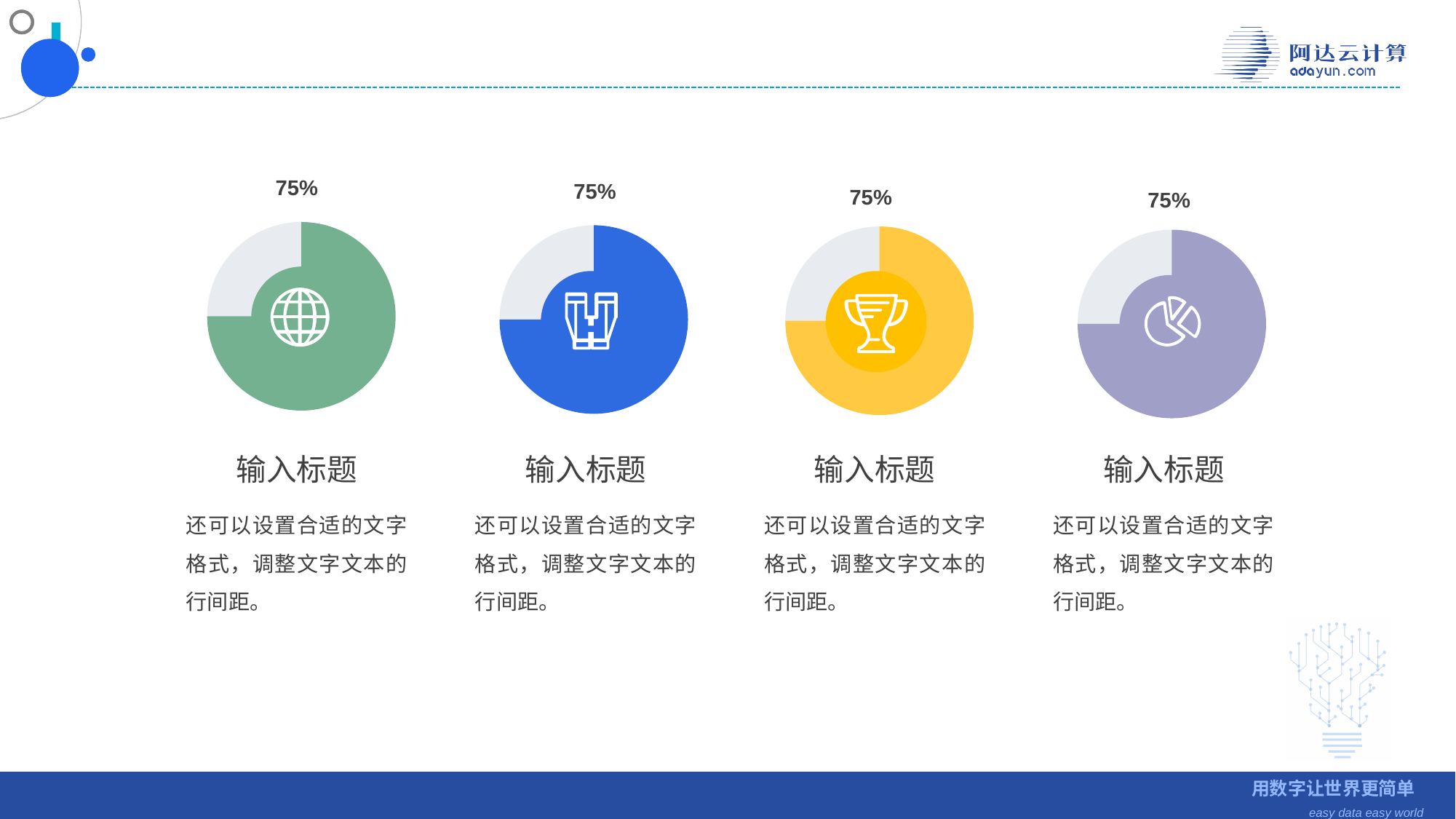

### Chart

| Category | Sales |
|---|---|
| 1st Qtr | 75.0 |
| 2nd Qtr | 25.0 |

### Chart

| Category | Sales |
|---|---|
| 1st Qtr | 75.0 |
| 2nd Qtr | 25.0 |

### Chart

| Category | Sales |
|---|---|
| 1st Qtr | 75.0 |
| 2nd Qtr | 25.0 |
75%

### Chart

| Category | Sales |
|---|---|
| 1st Qtr | 75.0 |
| 2nd Qtr | 25.0 |
75%
75%
75%

输入标题
还可以设置合适的文字格式，调整文字文本的行间距。
输入标题
还可以设置合适的文字格式，调整文字文本的行间距。
输入标题
还可以设置合适的文字格式，调整文字文本的行间距。
输入标题
还可以设置合适的文字格式，调整文字文本的行间距。